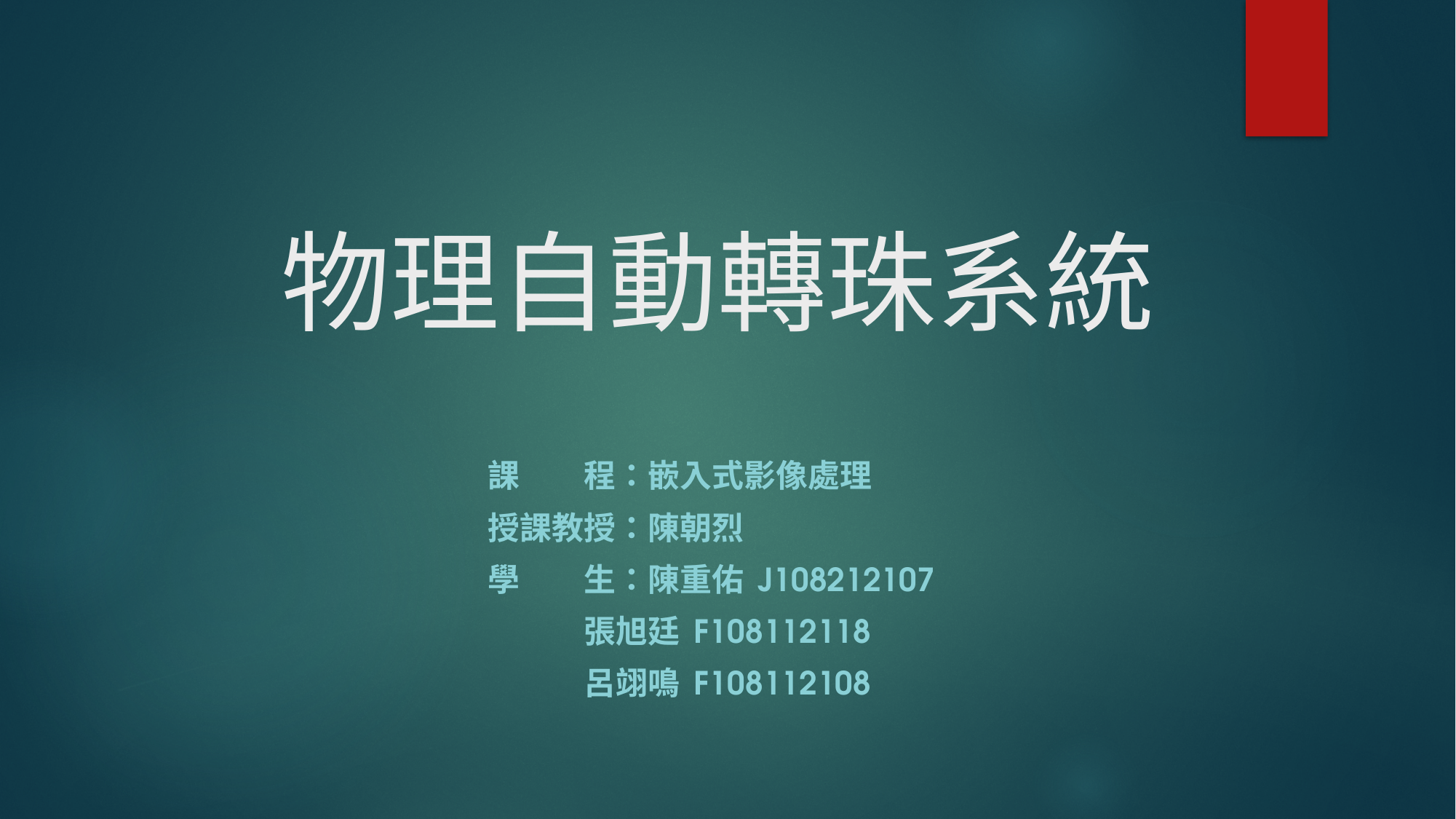

# 物理自動轉珠系統
課　　程：嵌入式影像處理
授課教授：陳朝烈
學　　生：陳重佑 J108212107
			張旭廷 F108112118
			呂翊鳴 F108112108